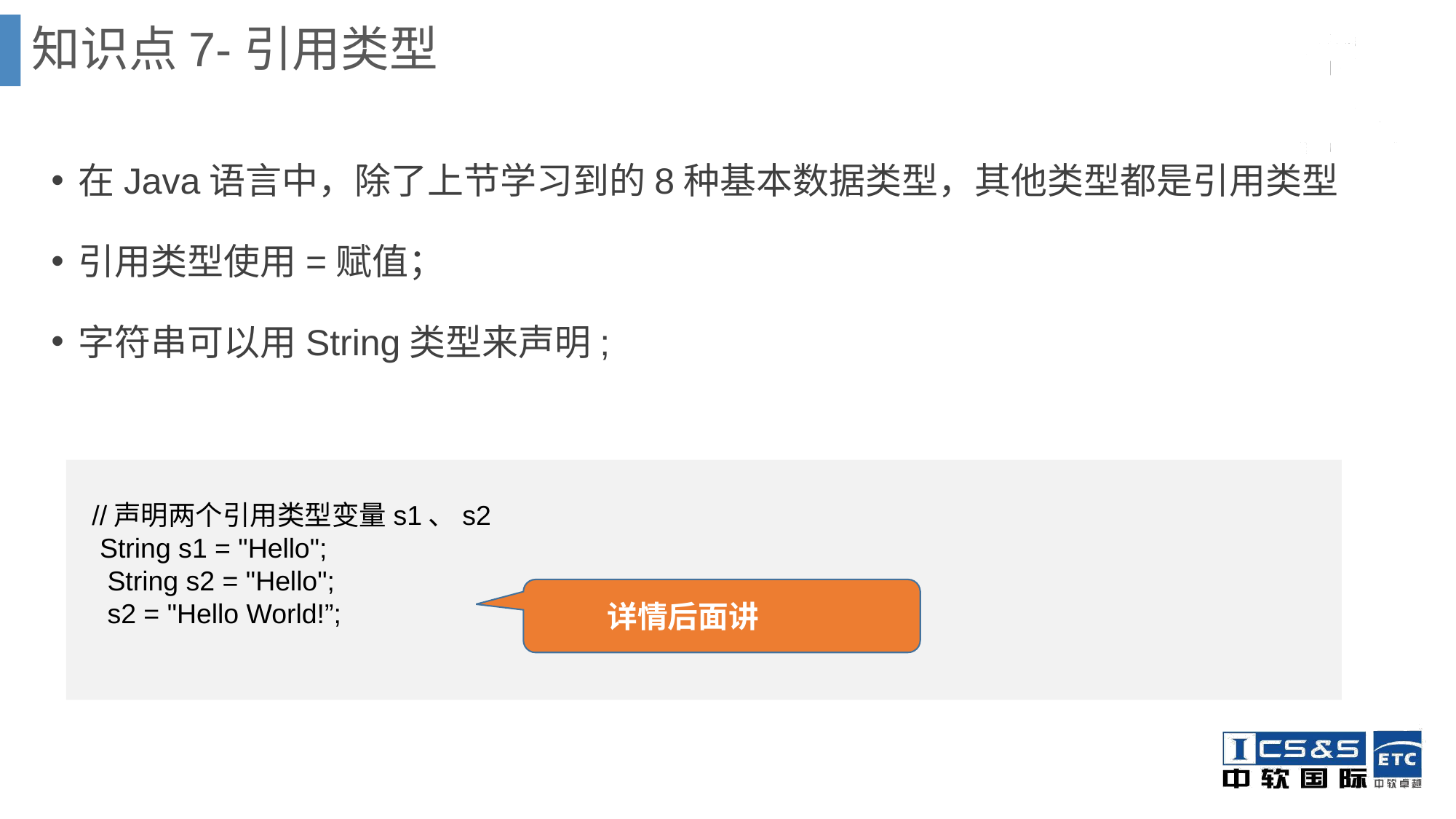

知识点7-引用类型
在Java语言中，除了上节学习到的8种基本数据类型，其他类型都是引用类型
引用类型使用=赋值；
字符串可以用String类型来声明;

  //声明两个引用类型变量s1、s2
   String s1 = "Hello";
    String s2 = "Hello";
    s2 = "Hello World!”;

         详情后面讲